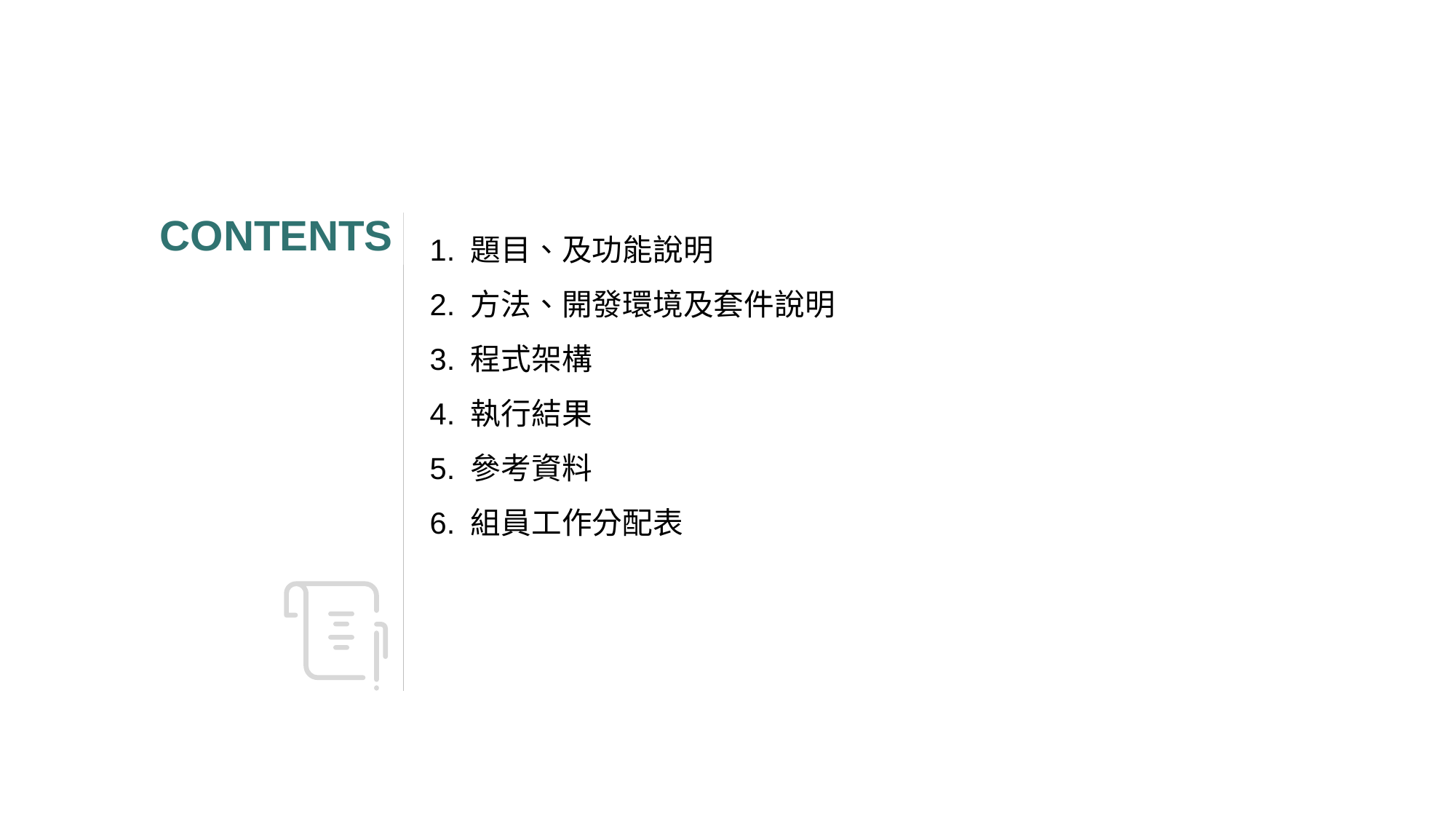

CONTENTS

題目、及功能說明
方法、開發環境及套件說明
程式架構
執行結果
參考資料
組員工作分配表